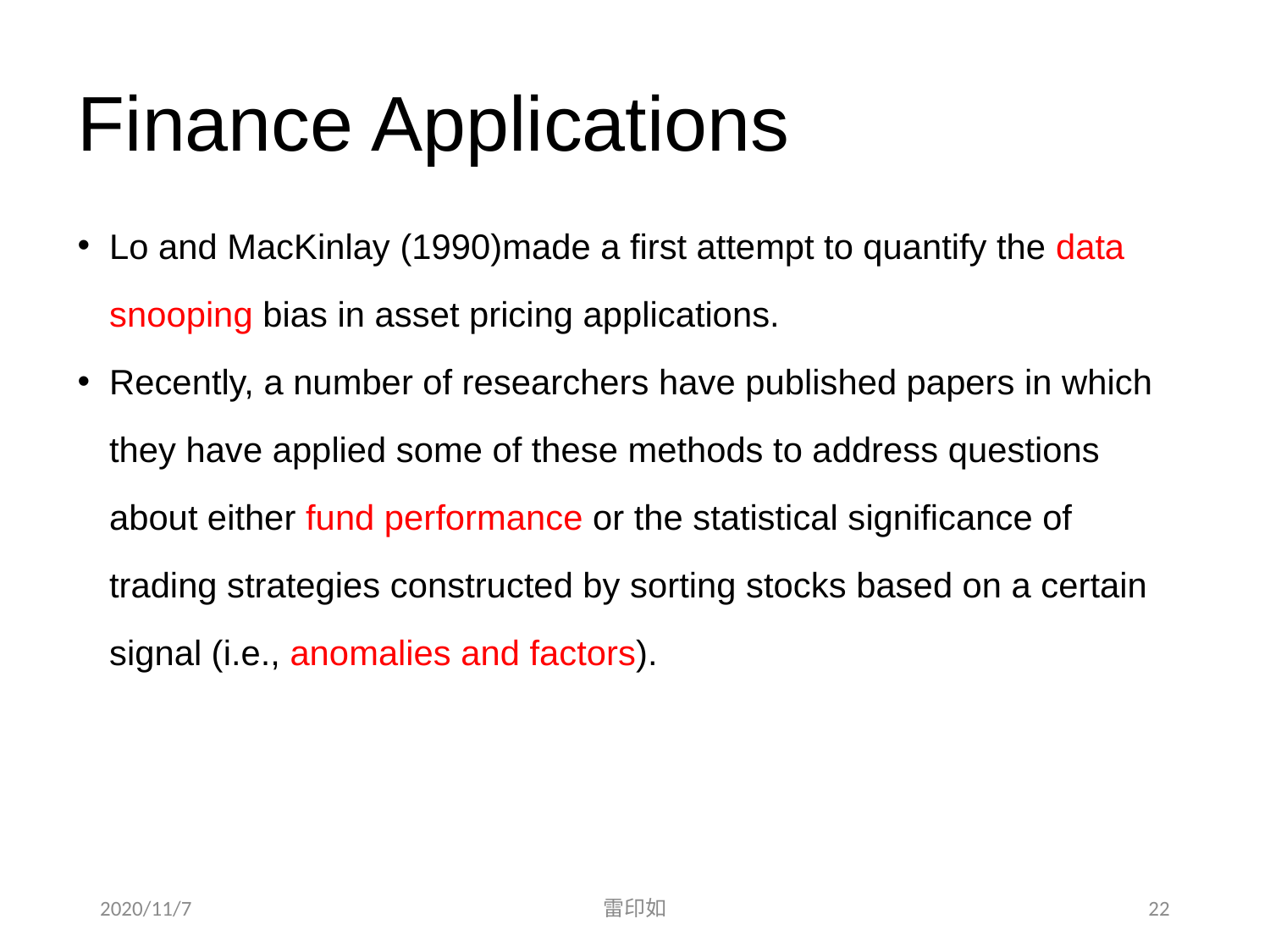

# Finance Applications
Lo and MacKinlay (1990)made a first attempt to quantify the data snooping bias in asset pricing applications.
Recently, a number of researchers have published papers in which they have applied some of these methods to address questions about either fund performance or the statistical significance of trading strategies constructed by sorting stocks based on a certain signal (i.e., anomalies and factors).
2020/11/7
雷印如
22